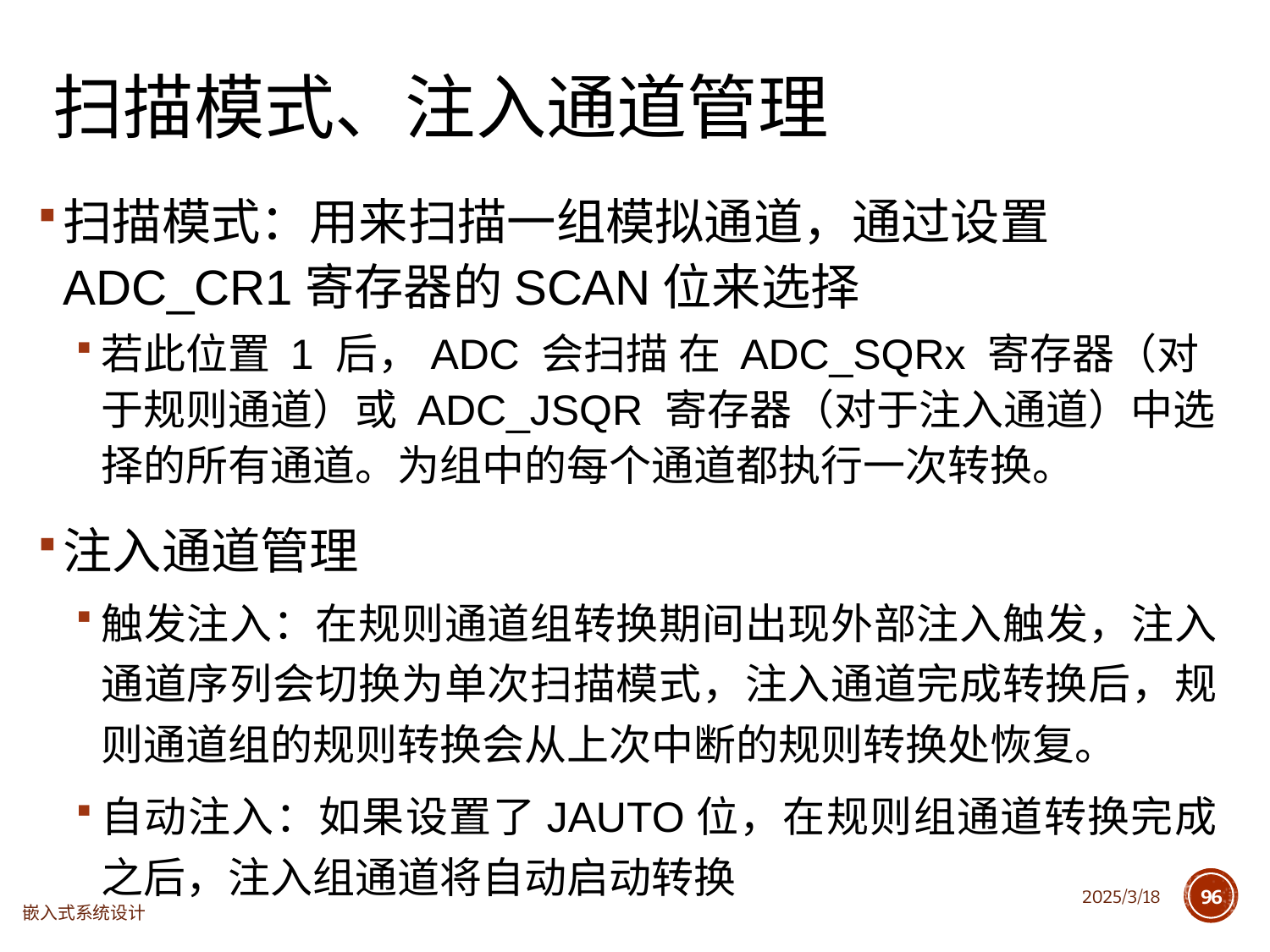

# 扫描模式、注入通道管理
扫描模式：用来扫描一组模拟通道，通过设置ADC_CR1寄存器的SCAN位来选择
若此位置 1 后，ADC 会扫描 在 ADC_SQRx 寄存器（对于规则通道）或 ADC_JSQR 寄存器（对于注入通道）中选择的所有通道。为组中的每个通道都执行一次转换。
注入通道管理
触发注入：在规则通道组转换期间出现外部注入触发，注入通道序列会切换为单次扫描模式，注入通道完成转换后，规则通道组的规则转换会从上次中断的规则转换处恢复。
自动注入：如果设置了JAUTO位，在规则组通道转换完成之后，注入组通道将自动启动转换
2025/3/18
96
嵌入式系统设计